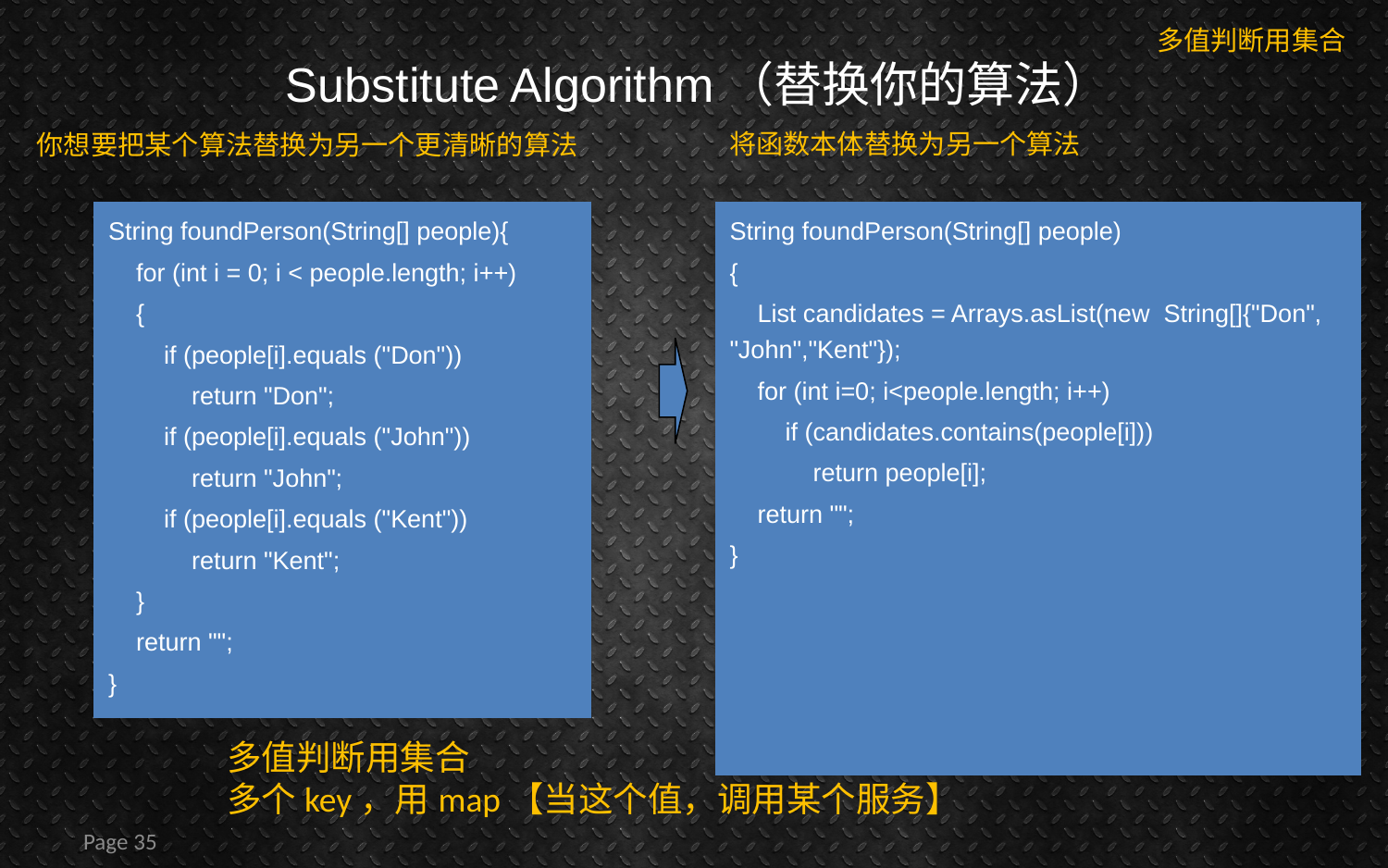

多值判断用集合
# Substitute Algorithm（替换你的算法）
将函数本体替换为另一个算法
你想要把某个算法替换为另一个更清晰的算法
String foundPerson(String[] people)
{
    List candidates = Arrays.asList(new  String[]{"Don", "John","Kent"});
    for (int i=0; i<people.length; i++)
        if (candidates.contains(people[i]))
            return people[i];
    return "";
}
String foundPerson(String[] people){
    for (int i = 0; i < people.length; i++)
    {
        if (people[i].equals ("Don"))
            return "Don";
        if (people[i].equals ("John"))
            return "John";
        if (people[i].equals ("Kent"))
            return "Kent";
    }
    return "";
}

多值判断用集合
多个key，用map【当这个值，调用某个服务】

Page 35